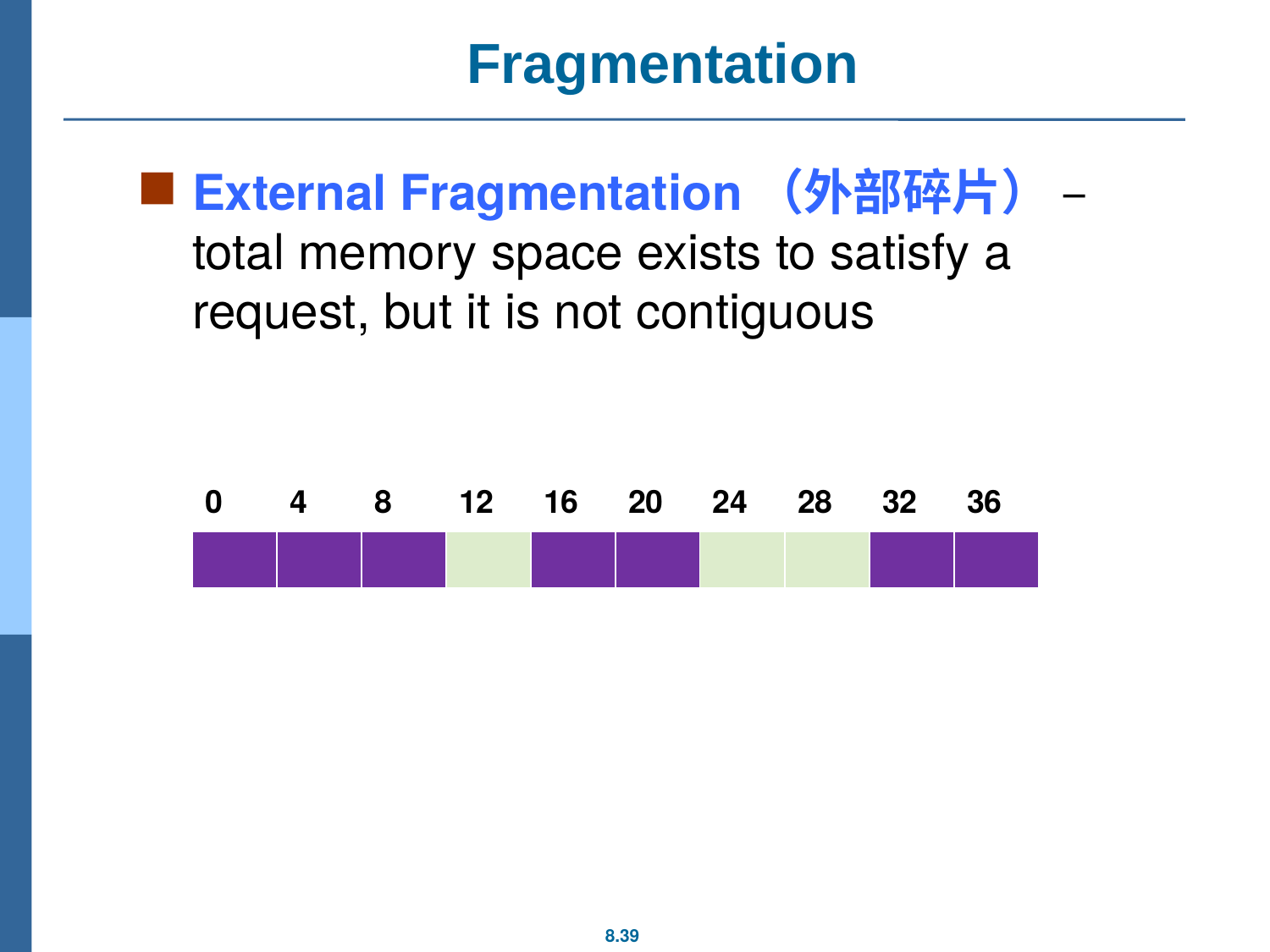

# Fragmentation
External Fragmentation（外部碎片） – total memory space exists to satisfy a request, but it is not contiguous
| 0 | 4 | 8 | 12 | 16 | 20 | 24 | 28 | 32 | 36 |
| --- | --- | --- | --- | --- | --- | --- | --- | --- | --- |
|  |  |  |  |  |  |  |  |  |  |